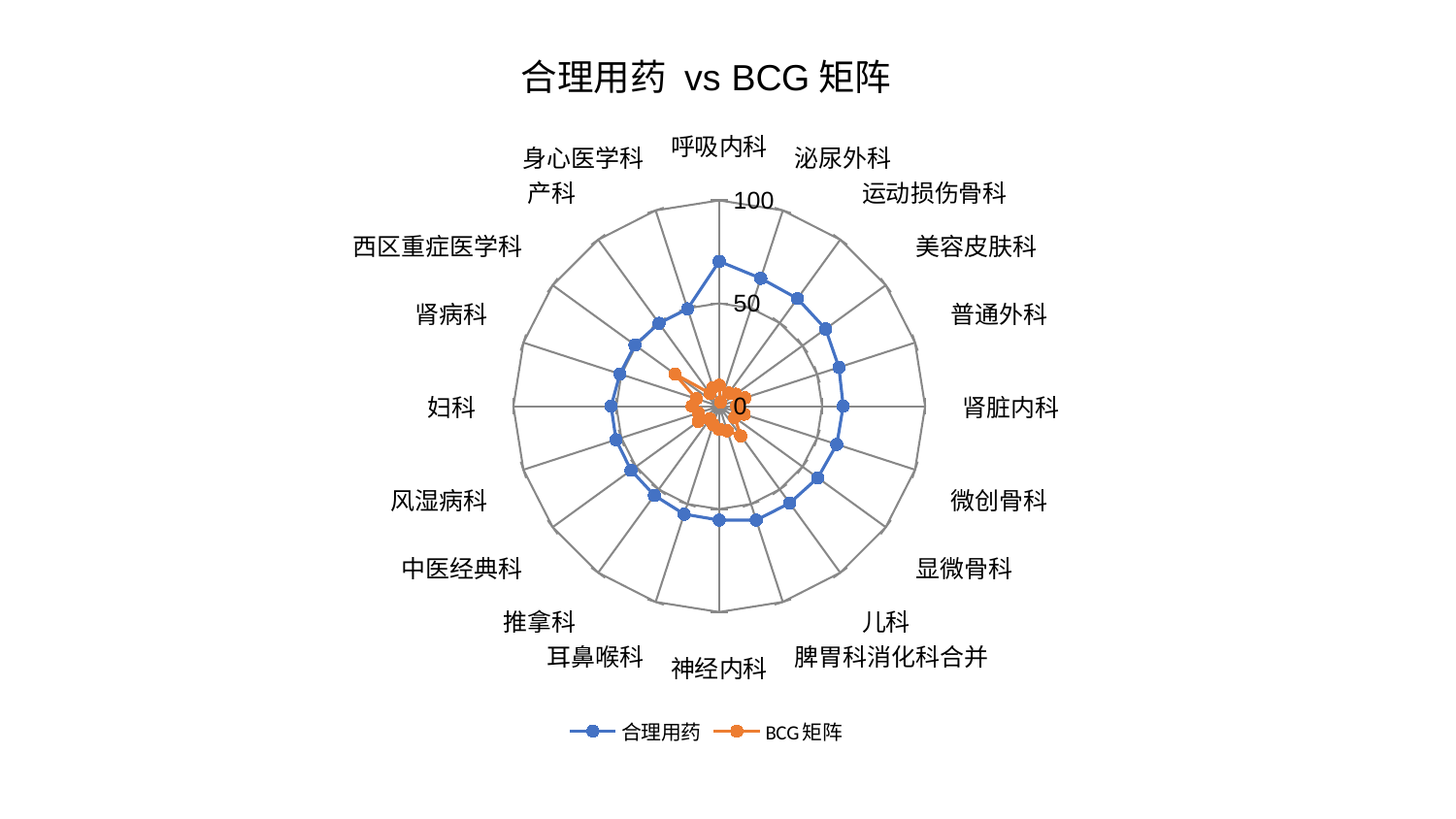

### Chart: 合理用药 vs BCG矩阵

| Category | 合理用药 | BCG矩阵 |
|---|---|---|
| 呼吸内科 | 70.39995189874375 | 10.214639943505071 |
| 泌尿外科 | 65.331000528944 | 2.054200725100482 |
| 运动损伤骨科 | 64.62614760711159 | 7.902986345392542 |
| 美容皮肤科 | 63.86985346157741 | 9.889404584036052 |
| 普通外科 | 61.12753090332298 | 13.111619555397501 |
| 肾脏内科 | 60.23074437603978 | 8.478267828741947 |
| 微创骨科 | 60.05357137392282 | 12.732791772193693 |
| 显微骨科 | 59.20423289293852 | 9.287263603927721 |
| 儿科 | 58.256711012788095 | 17.848290726079057 |
| 脾胃科消化科合并 | 58.19508136675486 | 12.54887935149368 |
| 神经内科 | 55.34681221707413 | 11.182251405350721 |
| 耳鼻喉科 | 55.177457349308156 | 9.355810941011843 |
| 推拿科 | 53.58476174164801 | 7.681351255404609 |
| 中医经典科 | 52.991415673234094 | 12.629067421584137 |
| 风湿病科 | 52.742657615701646 | 10.554886489130029 |
| 妇科 | 52.5208143782802 | 13.156249438531999 |
| 肾病科 | 50.72357209962596 | 11.732125142616876 |
| 西区重症医学科 | 50.61166503040873 | 26.61449357850511 |
| 产科 | 49.769520420039036 | 7.708337432564839 |
| 身心医学科 | 49.75184596335179 | 9.558150636313082 |
56